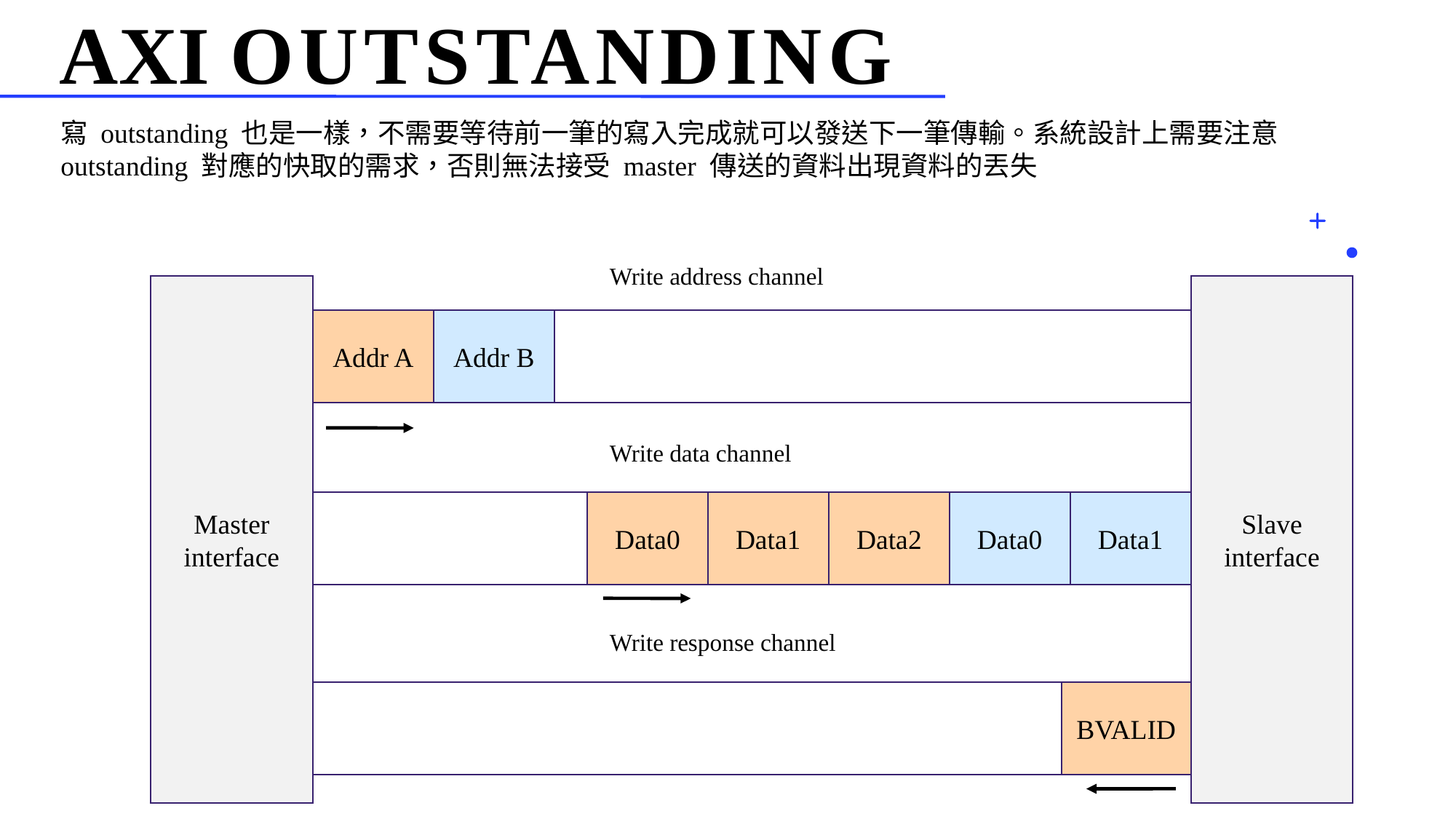

AXI Outstanding
寫 outstanding 也是一樣，不需要等待前一筆的寫入完成就可以發送下一筆傳輸。系統設計上需要注意 outstanding 對應的快取的需求，否則無法接受 master 傳送的資料出現資料的丟失
Write address channel
Master
interface
Slave
interface

Addr A
Addr B
Write data channel

Data0
Data1
Data2
Data0
Data1
Write response channel

BVALID